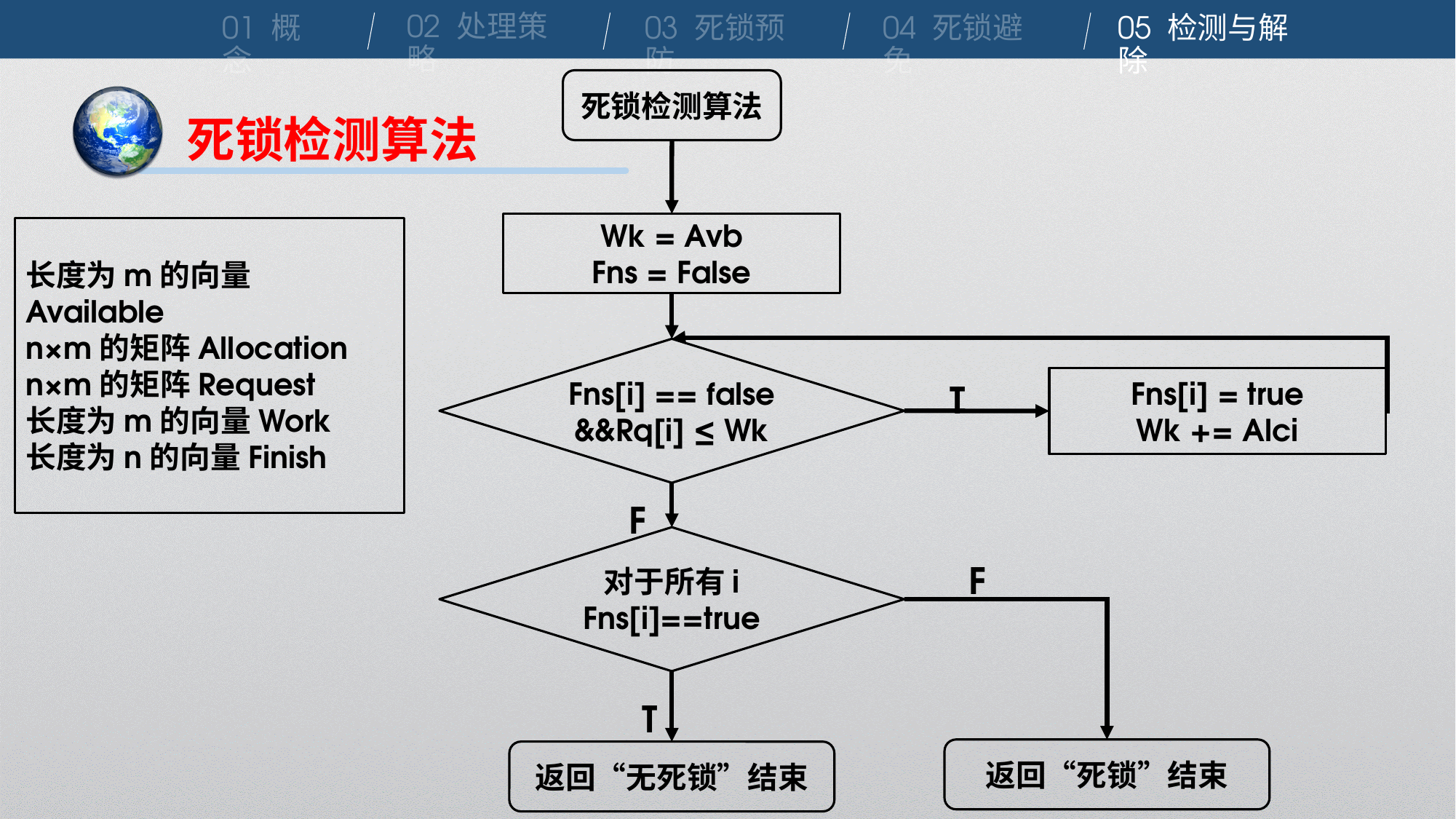

02 处理策略
01 概念
04 死锁避免
03 死锁预防
05 检测与解除
死锁检测算法
死锁检测算法
Wk = Avb
Fns = False
长度为m的向量Available
n×m的矩阵Allocation
n×m的矩阵Request
长度为m的向量Work
长度为n的向量Finish
Fns[i] == false
&&Rq[i] ≤ Wk
T
Fns[i] = true
Wk += Alci
F
对于所有i
Fns[i]==true
F
T
返回“死锁”结束
返回“无死锁”结束